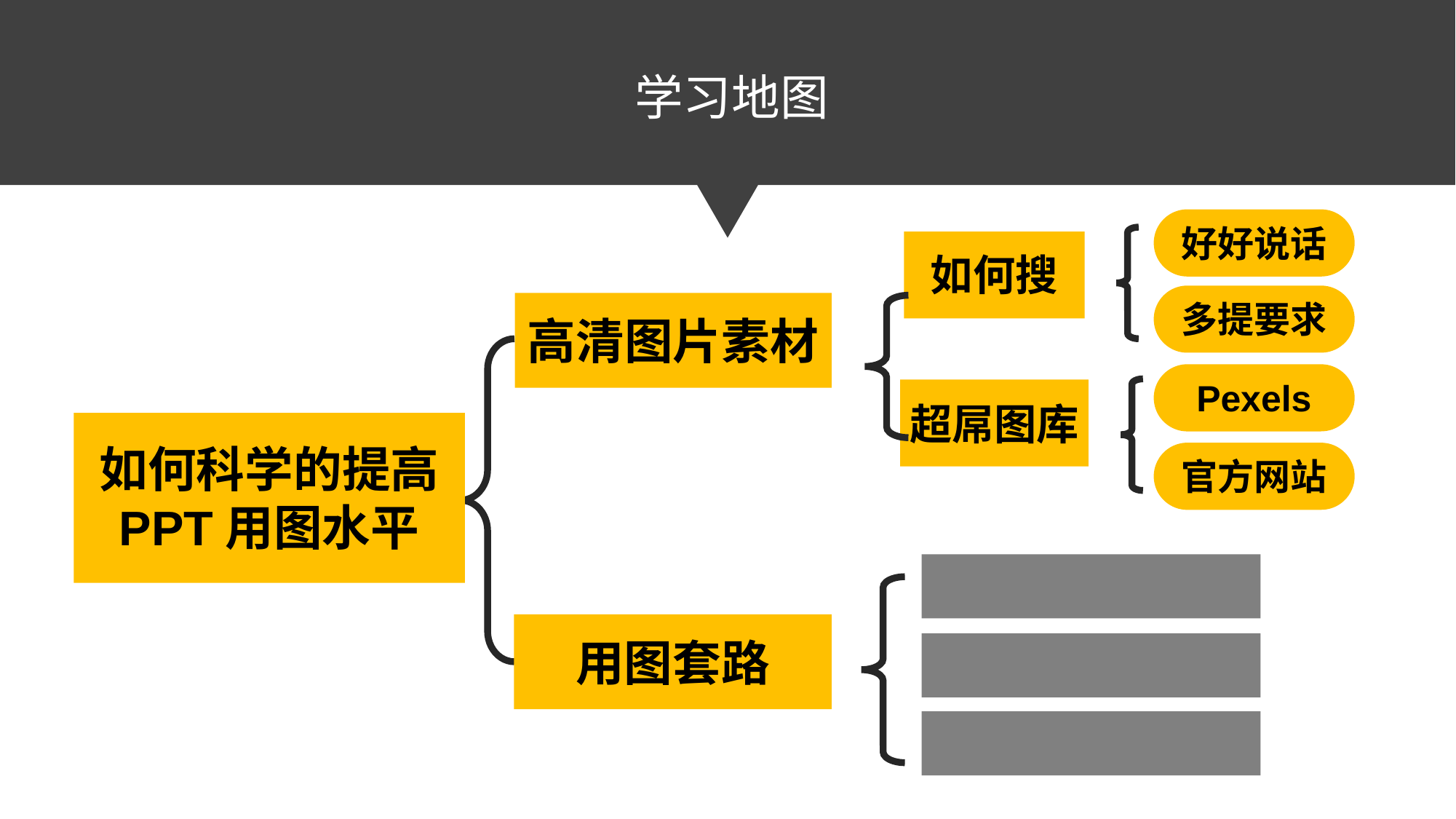

学习地图

好好说话

如何搜

多提要求

高清图片素材

Pexels

超屌图库

如何科学的提高
PPT用图水平

官方网站

图文搭配

用图套路

4B原则

半透明色块